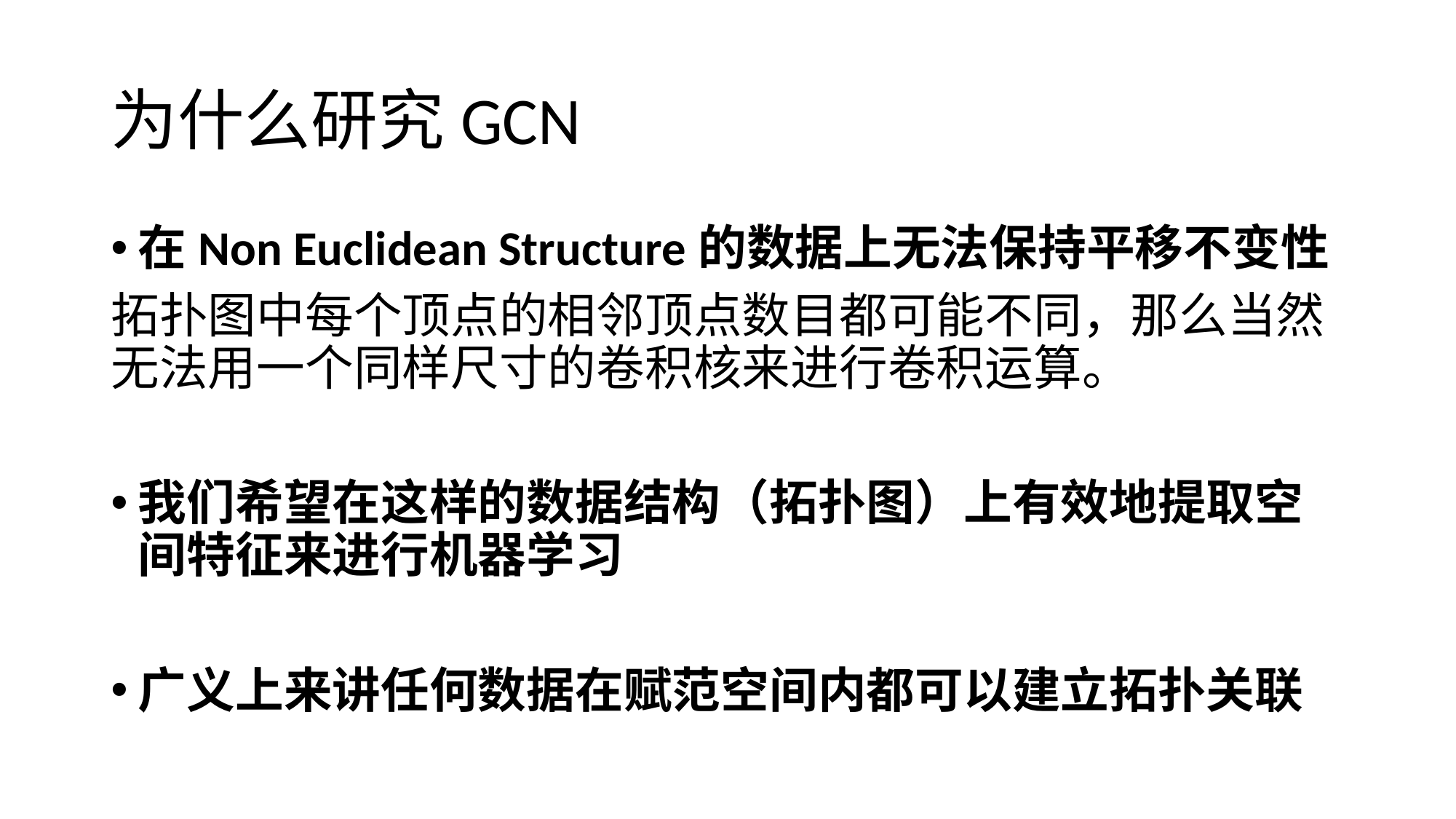

# 为什么研究GCN
在Non Euclidean Structure的数据上无法保持平移不变性
拓扑图中每个顶点的相邻顶点数目都可能不同，那么当然无法用一个同样尺寸的卷积核来进行卷积运算。

我们希望在这样的数据结构（拓扑图）上有效地提取空间特征来进行机器学习

广义上来讲任何数据在赋范空间内都可以建立拓扑关联